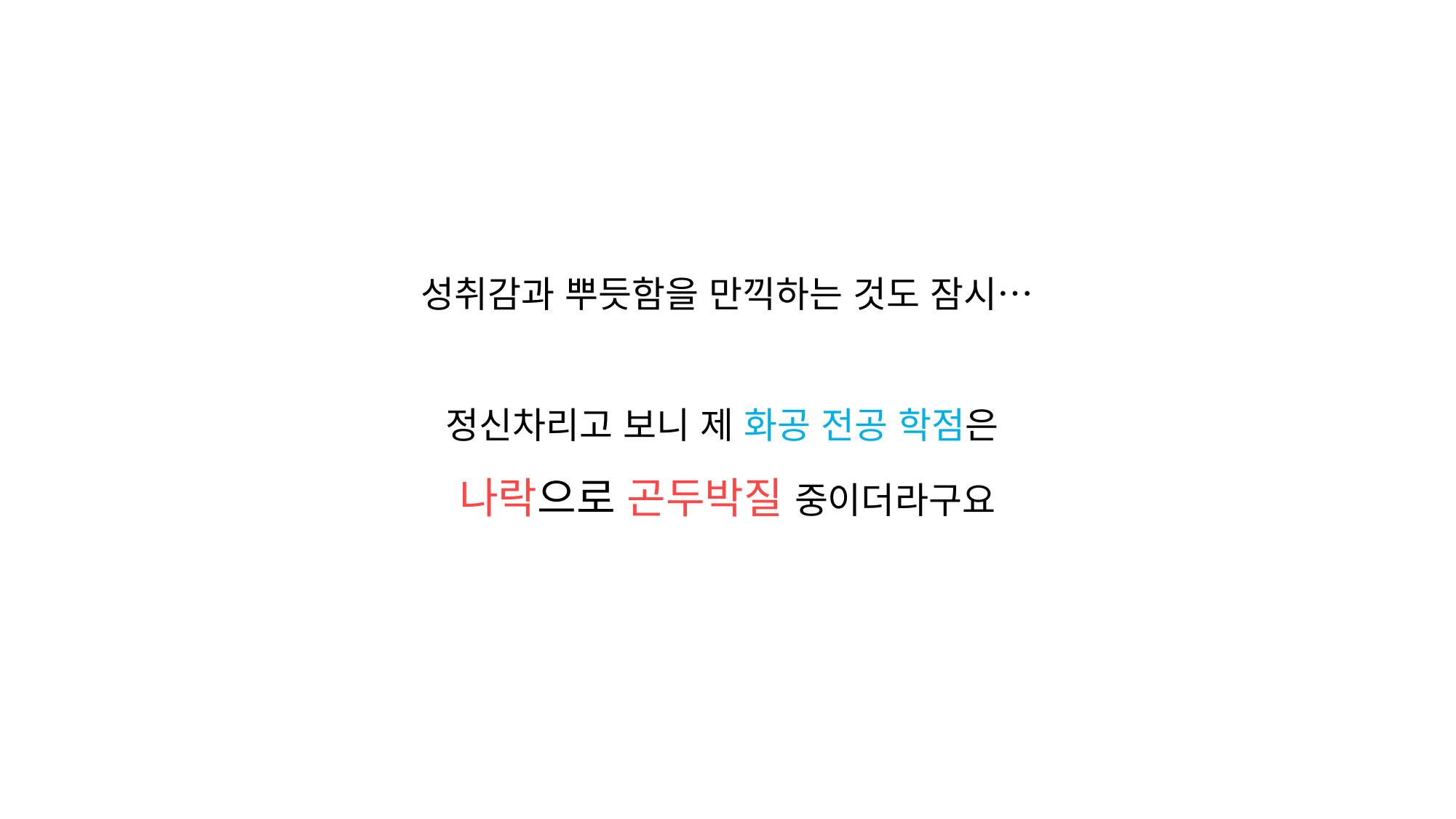

성취감과 뿌듯함을 만끽하는 것도 잠시…

정신차리고 보니 제 화공 전공 학점은
나락으로 곤두박질 중이더라구요